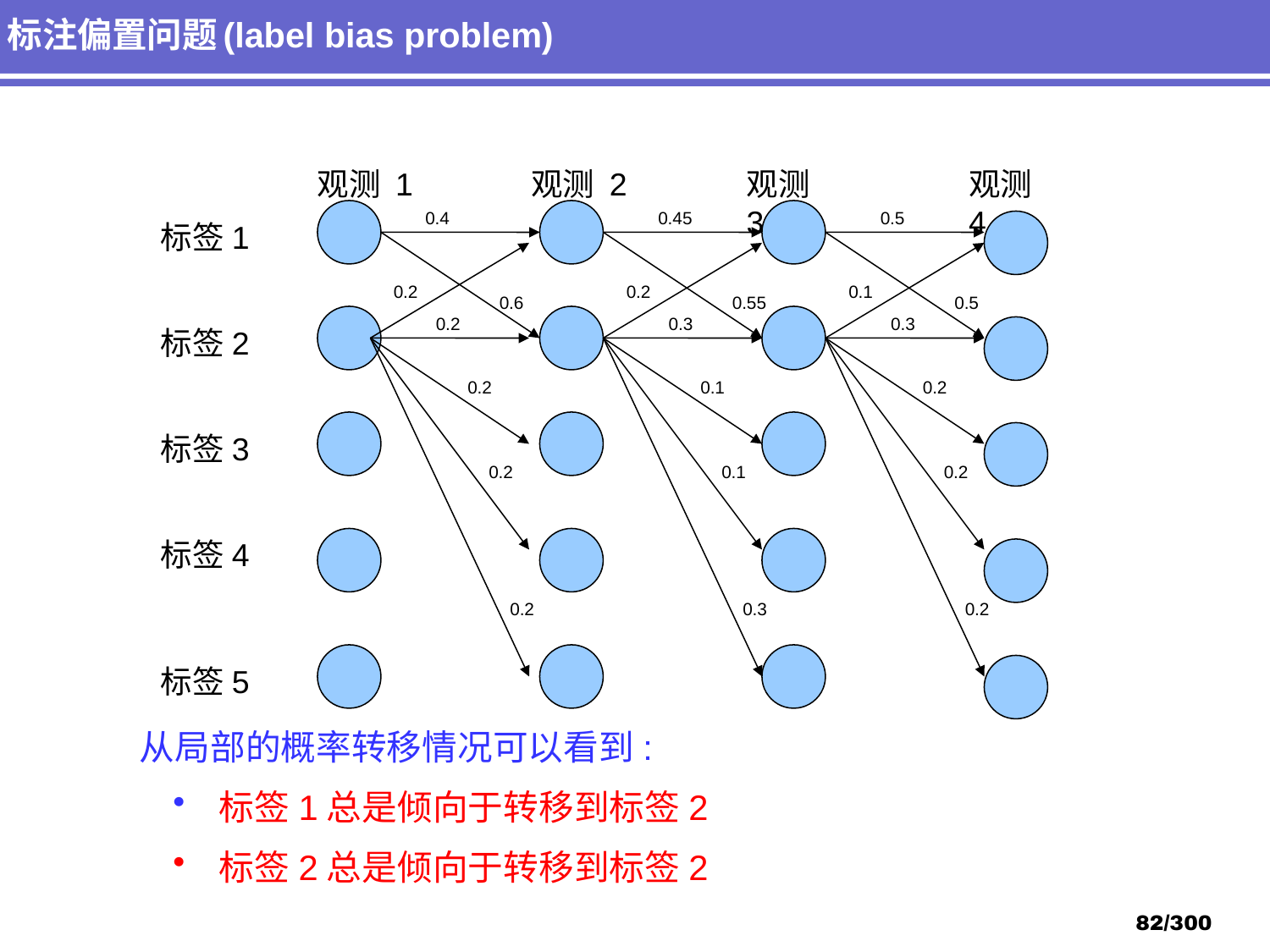

# 标注偏置问题(label bias problem)

观测 1
观测 2
观测 3
观测 4

0.4

0.45

0.5
标签1

0.2
0.2
0.1
0.6
0.55
0.5

0.2

0.3

0.3
标签2

0.2
0.1
0.2

标签3

0.2
0.1
0.2
标签4

0.2
0.3
0.2

标签5

从局部的概率转移情况可以看到:
 标签1总是倾向于转移到标签2
 标签2总是倾向于转移到标签2
82/300